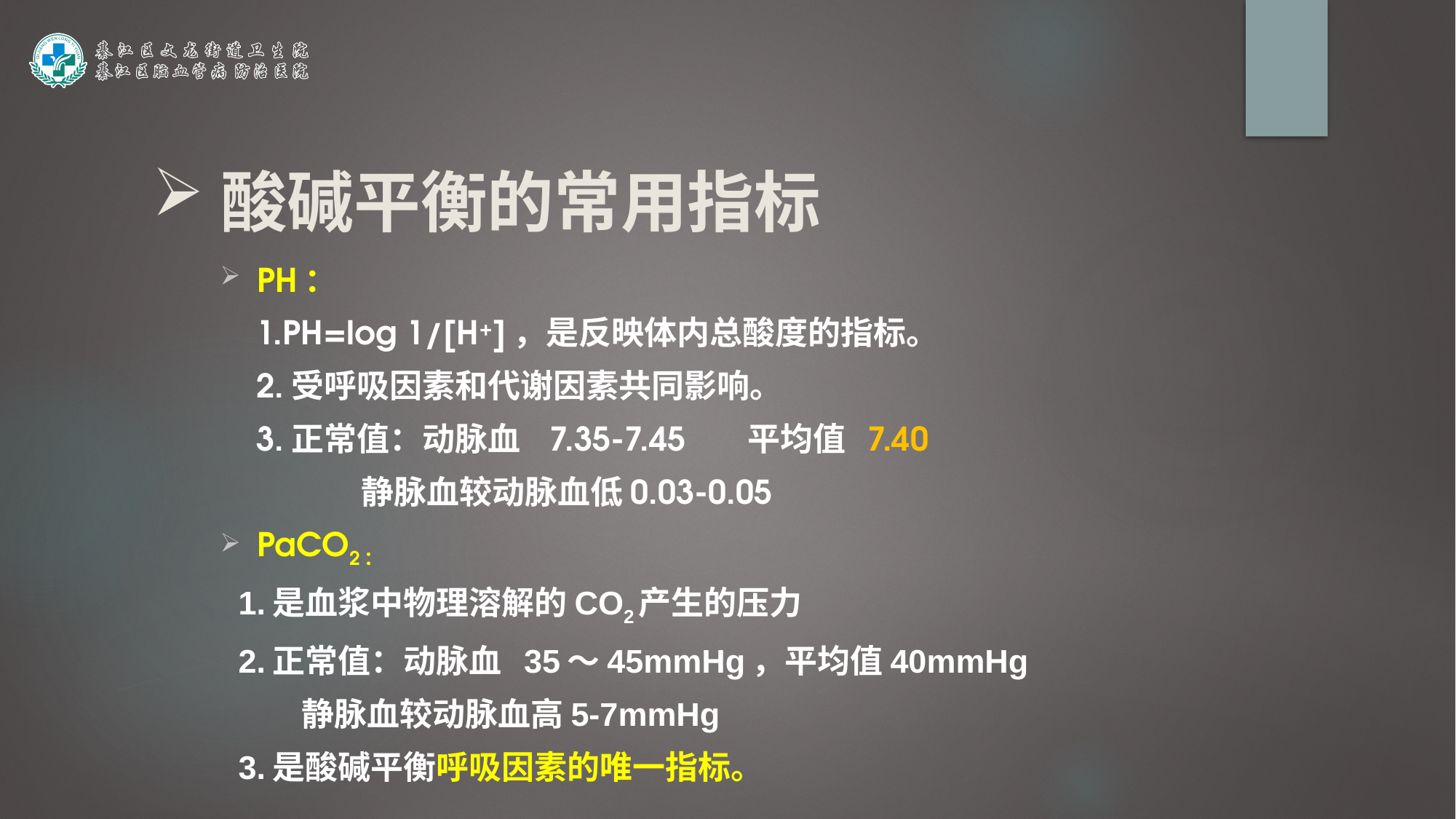

酸碱平衡的常用指标
PH：
    1.PH=log 1/[H+]，是反映体内总酸度的指标。
    2.受呼吸因素和代谢因素共同影响。
    3.正常值：动脉血   7.35-7.45      平均值  7.40
                  静脉血较动脉血低0.03-0.05
PaCO2：
  1.是血浆中物理溶解的CO2产生的压力
  2.正常值：动脉血  35～45mmHg，平均值40mmHg
          静脉血较动脉血高5-7mmHg
  3.是酸碱平衡呼吸因素的唯一指标。